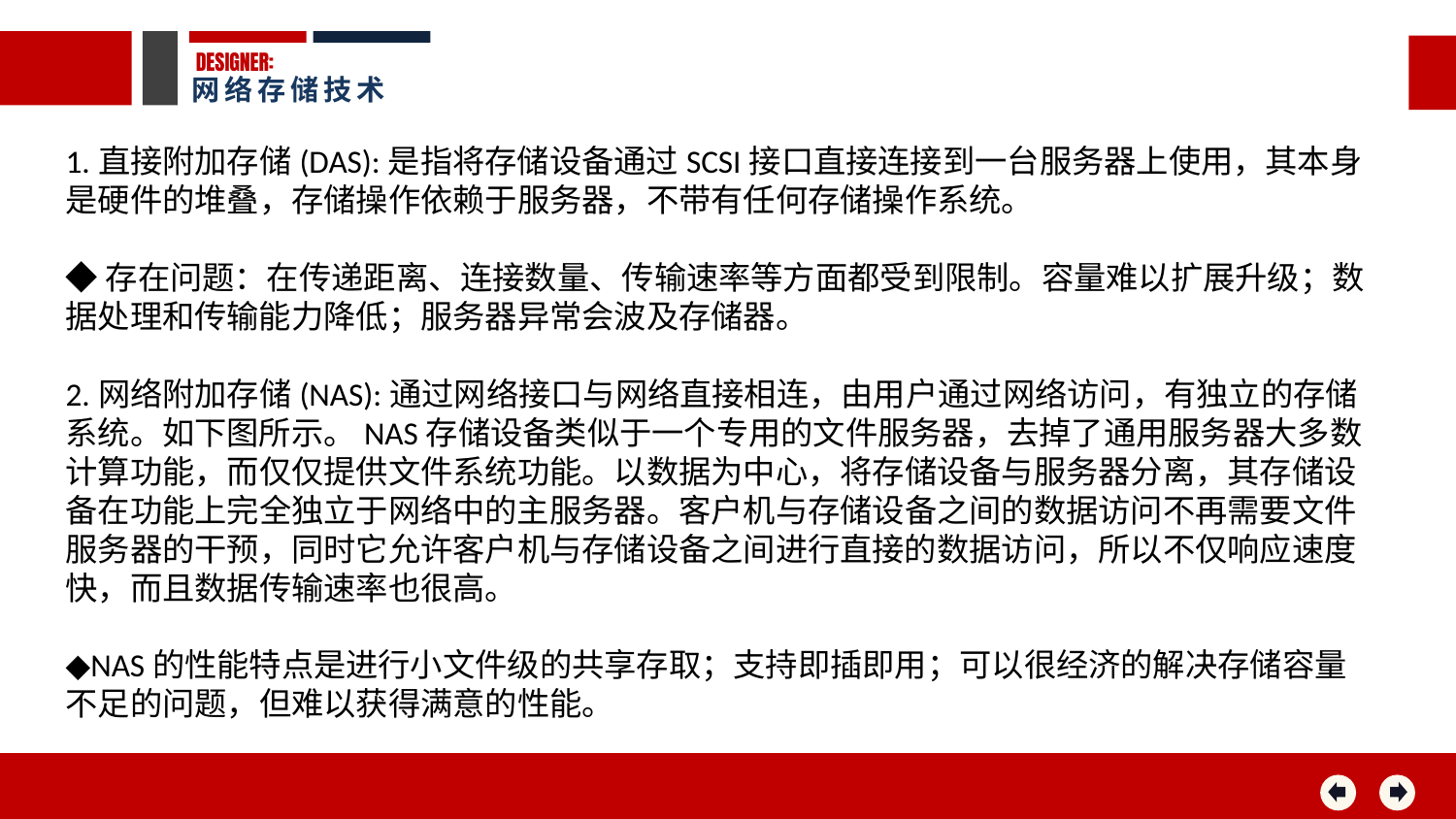

DESIGNER:
网络存储技术
1.直接附加存储(DAS):是指将存储设备通过SCSI接口直接连接到一台服务器上使用，其本身是硬件的堆叠，存储操作依赖于服务器，不带有任何存储操作系统。

◆存在问题：在传递距离、连接数量、传输速率等方面都受到限制。容量难以扩展升级；数据处理和传输能力降低；服务器异常会波及存储器。

2.网络附加存储(NAS):通过网络接口与网络直接相连，由用户通过网络访问，有独立的存储系统。如下图所示。NAS存储设备类似于一个专用的文件服务器，去掉了通用服务器大多数计算功能，而仅仅提供文件系统功能。以数据为中心，将存储设备与服务器分离，其存储设备在功能上完全独立于网络中的主服务器。客户机与存储设备之间的数据访问不再需要文件服务器的干预，同时它允许客户机与存储设备之间进行直接的数据访问，所以不仅响应速度快，而且数据传输速率也很高。

◆NAS的性能特点是进行小文件级的共享存取；支持即插即用；可以很经济的解决存储容量不足的问题，但难以获得满意的性能。